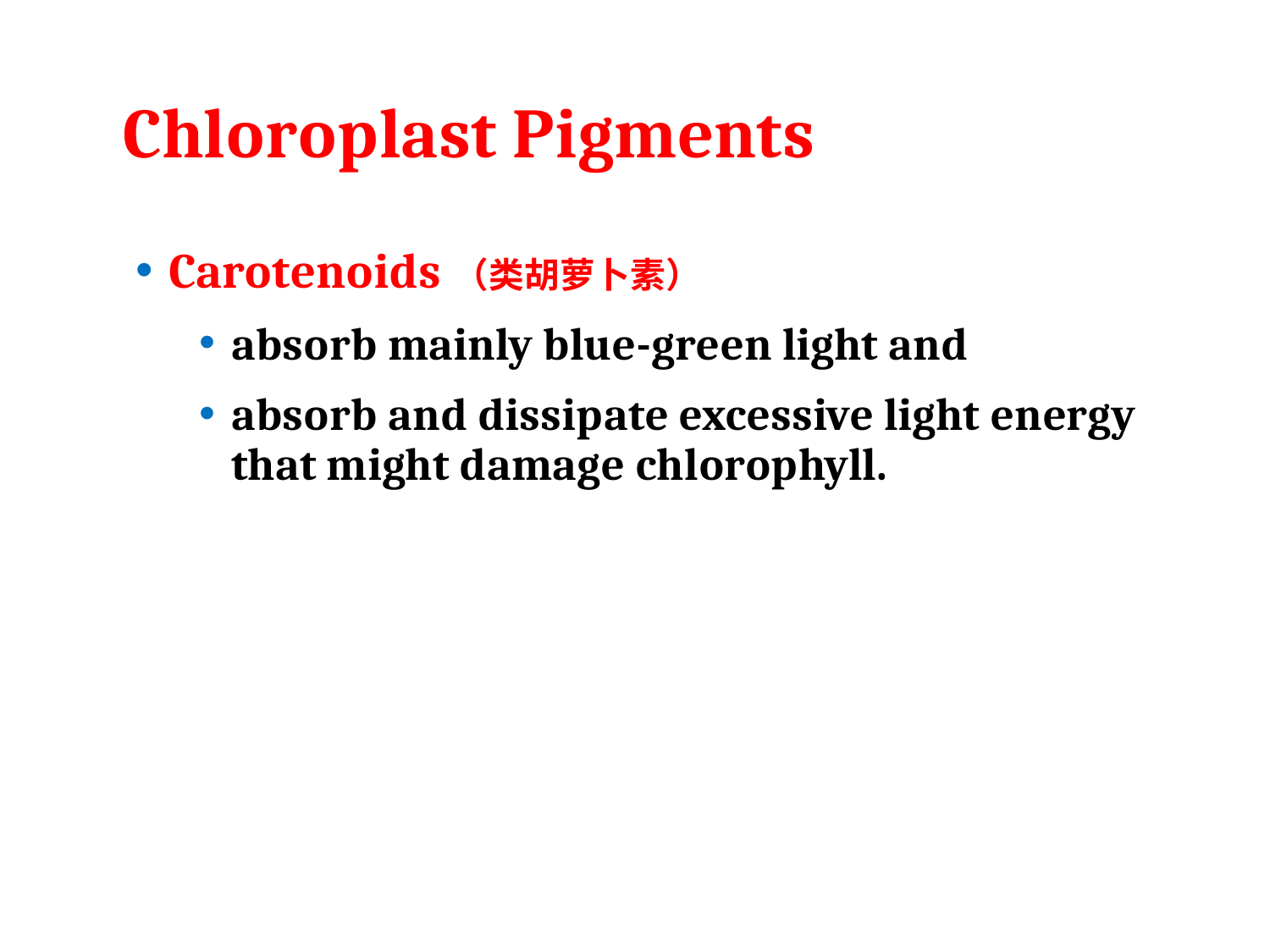

# Chloroplast Pigments
Carotenoids（类胡萝卜素）
absorb mainly blue-green light and
absorb and dissipate excessive light energy that might damage chlorophyll.